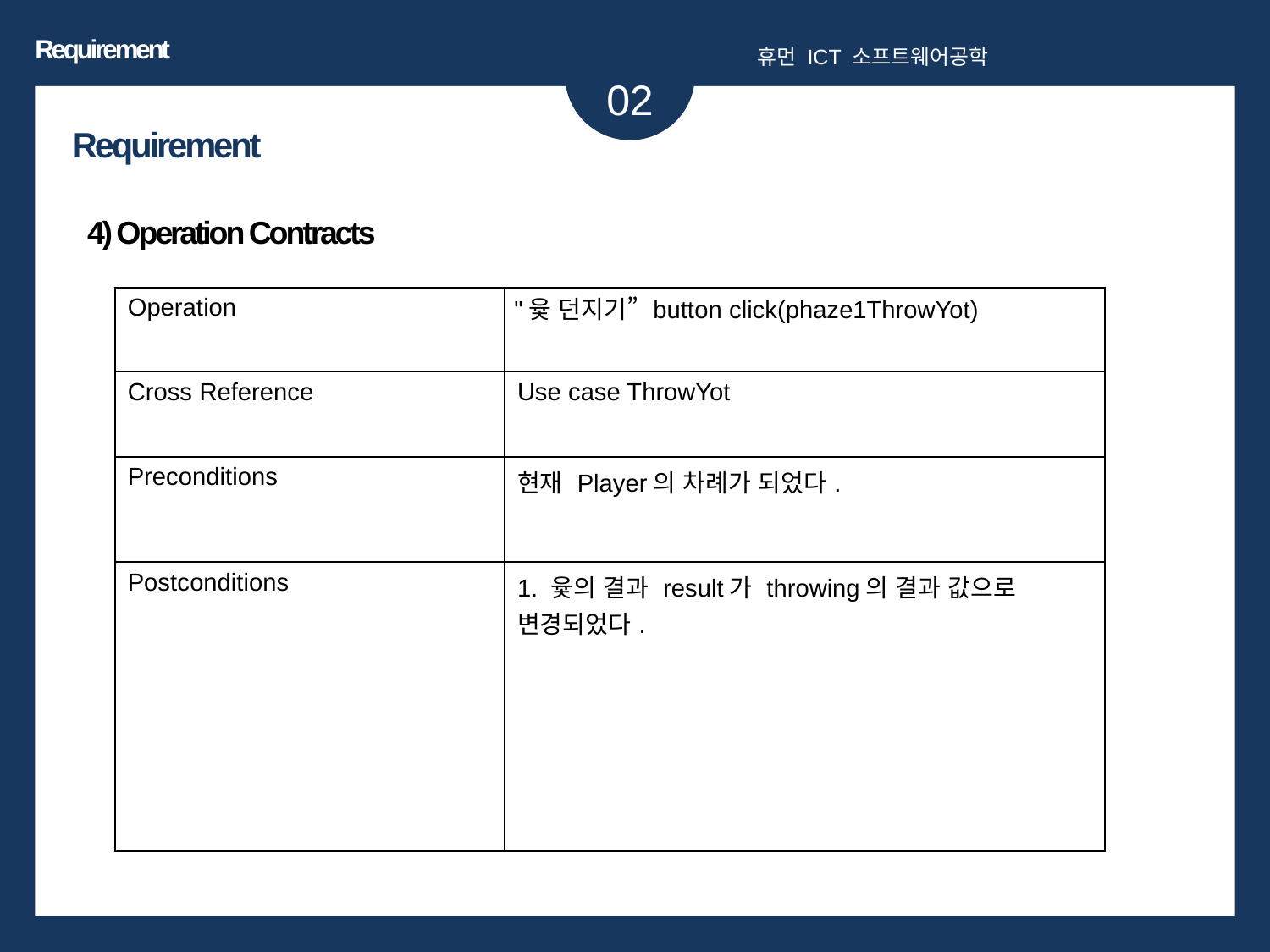

Requirement
휴먼 ICT 소프트웨어공학
02

Requirement

4) Operation Contracts

| Operation | "윷 던지기” button click(phaze1ThrowYot) |
| --- | --- |
| Cross Reference | Use case ThrowYot |
| Preconditions | 현재 Player의 차례가 되었다. |
| Postconditions | 1. 윷의 결과 result가 throwing의 결과 값으로 변경되었다. |